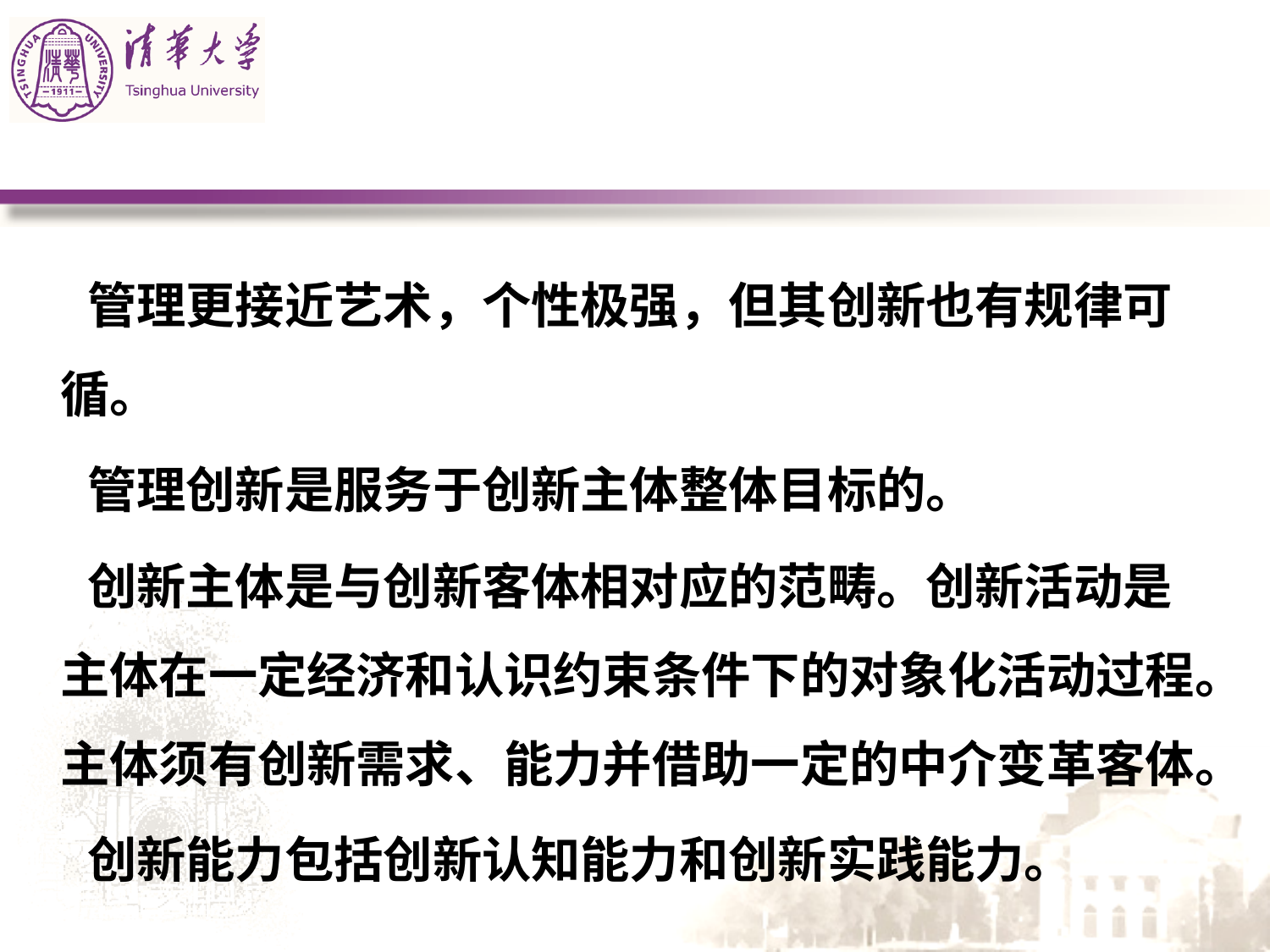

#
管理更接近艺术，个性极强，但其创新也有规律可循。
管理创新是服务于创新主体整体目标的。
创新主体是与创新客体相对应的范畴。创新活动是主体在一定经济和认识约束条件下的对象化活动过程。主体须有创新需求、能力并借助一定的中介变革客体。
创新能力包括创新认知能力和创新实践能力。